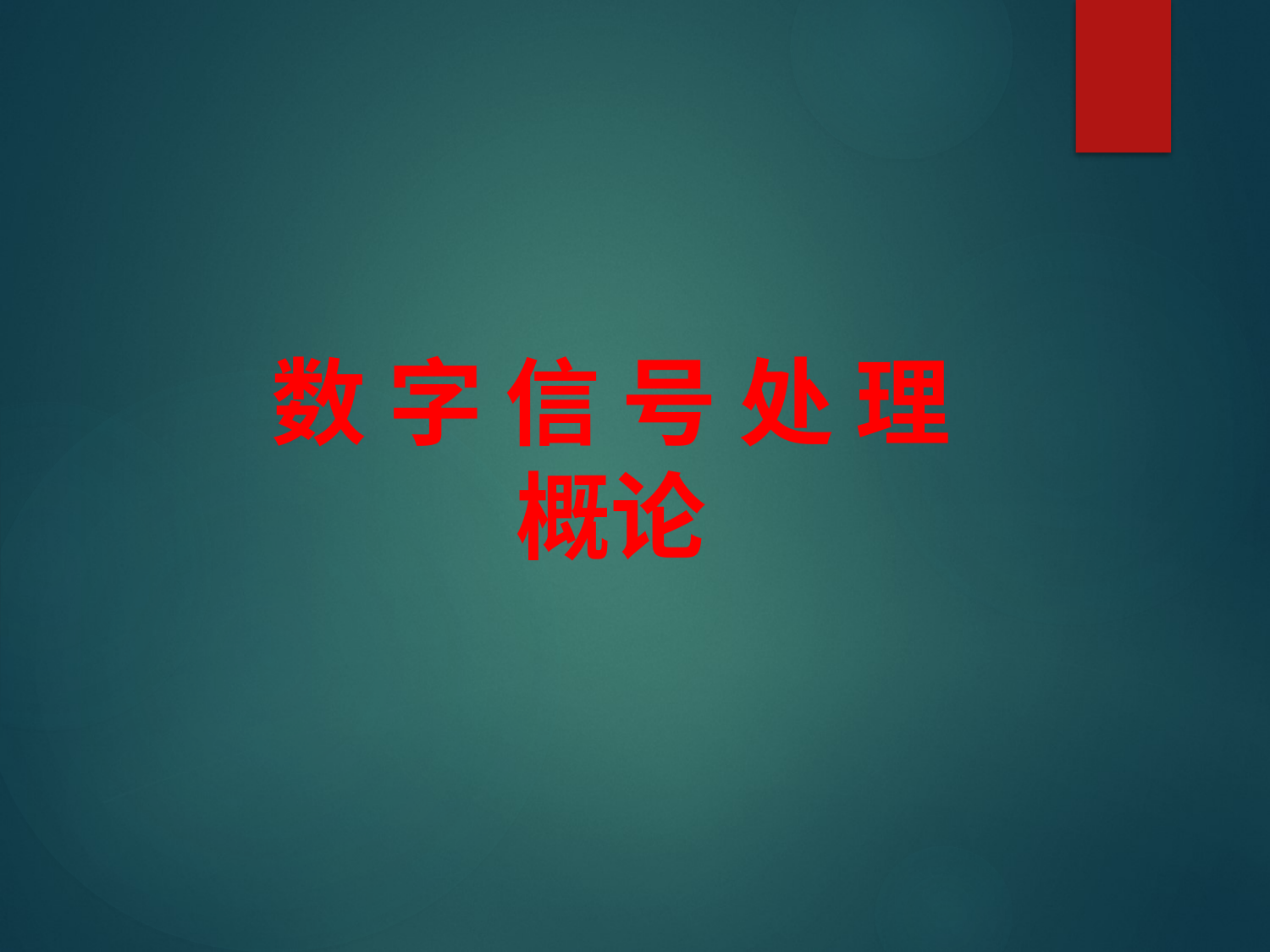

# 数 字 信 号 处 理 概论